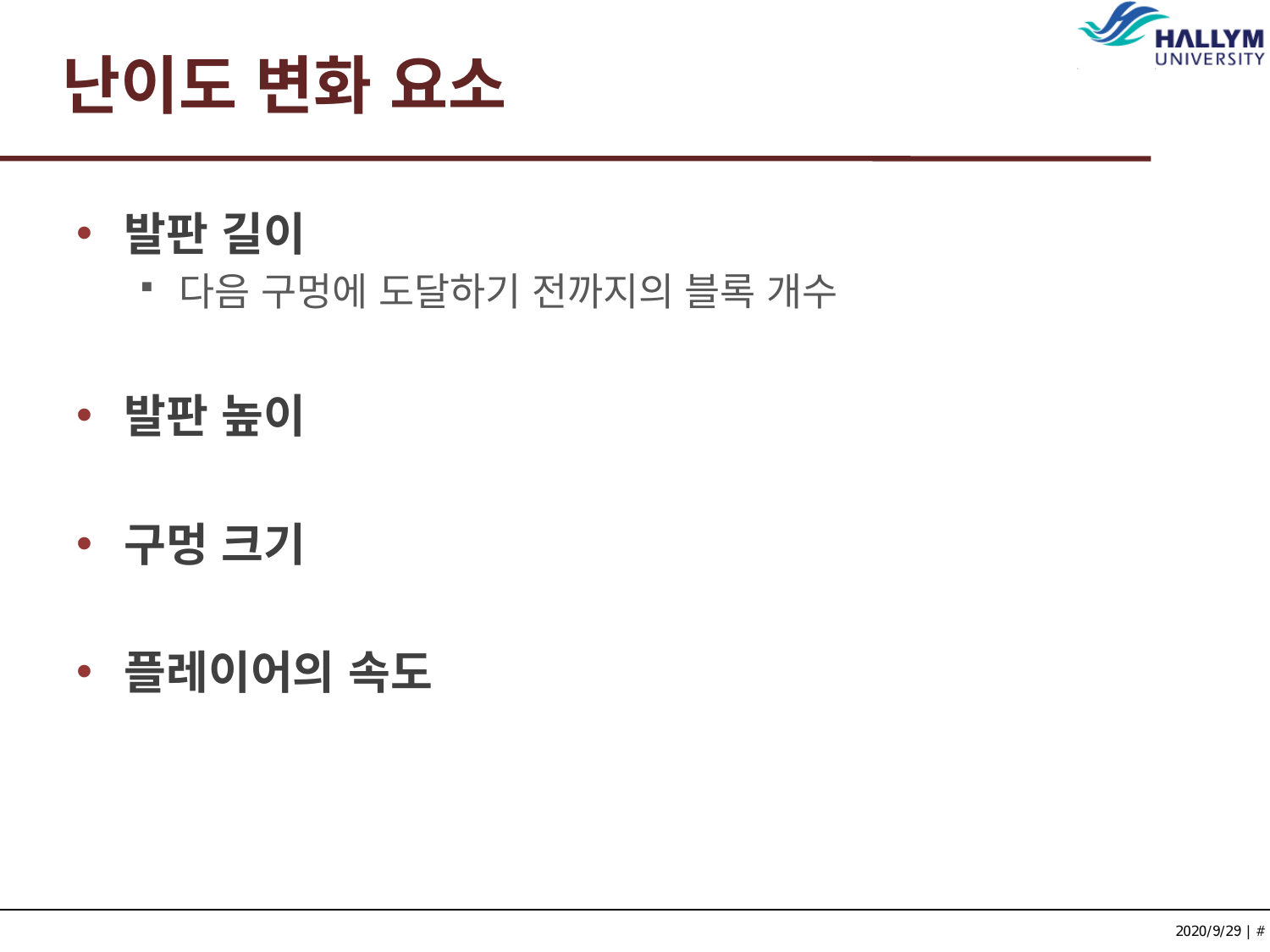

# 난이도 변화 요소
발판 길이
다음 구멍에 도달하기 전까지의 블록 개수

발판 높이

구멍 크기

플레이어의 속도